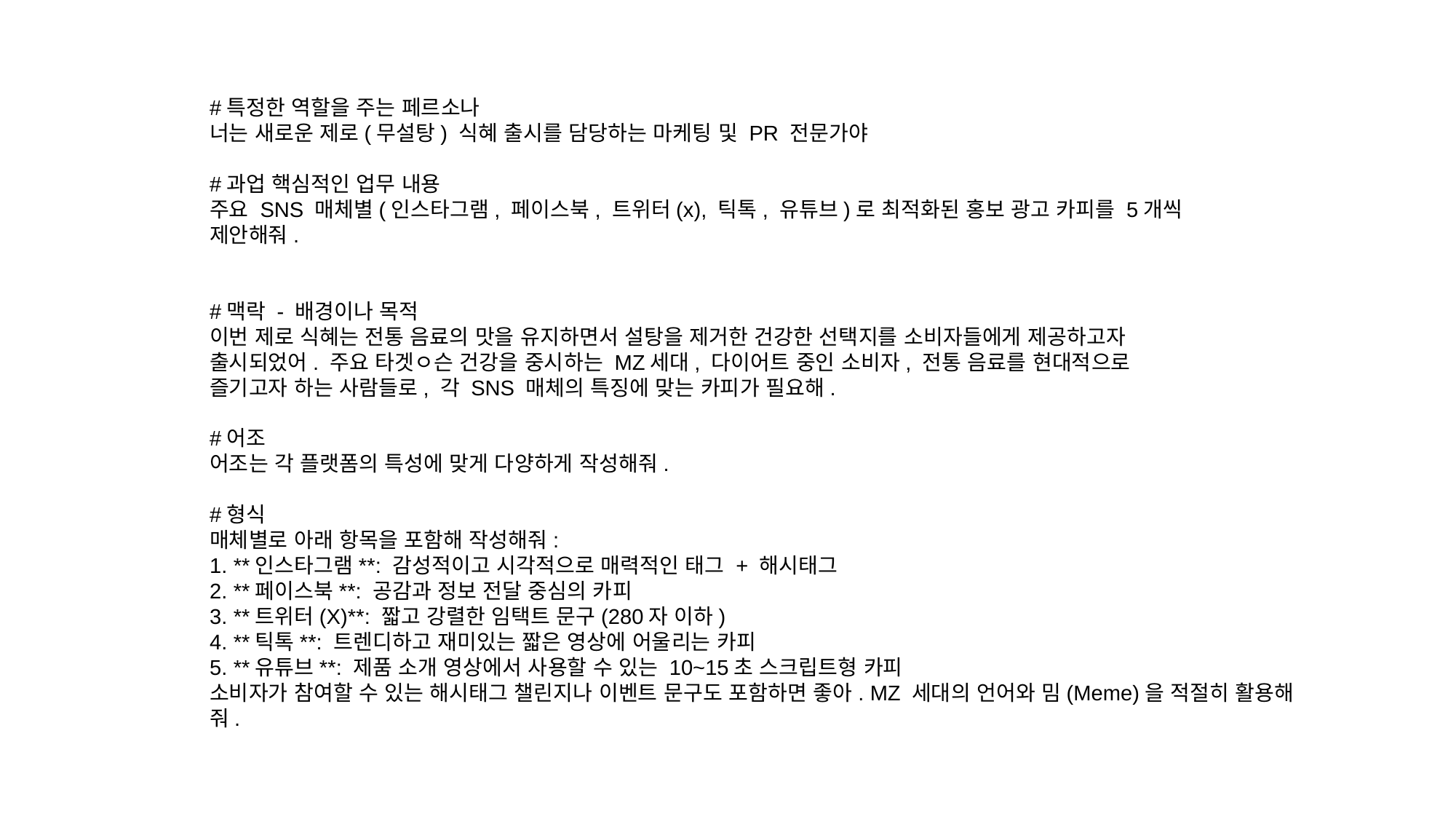

#특정한 역할을 주는 페르소나
너는 새로운 제로(무설탕) 식혜 출시를 담당하는 마케팅 및 PR 전문가야

#과업 핵심적인 업무 내용
주요 SNS 매체별(인스타그램, 페이스북, 트위터(x), 틱톡, 유튜브)로 최적화된 홍보 광고 카피를 5개씩
제안해줘.

#맥락 - 배경이나 목적
이번 제로 식혜는 전통 음료의 맛을 유지하면서 설탕을 제거한 건강한 선택지를 소비자들에게 제공하고자
출시되었어. 주요 타겟ㅇ슨 건강을 중시하는 MZ세대, 다이어트 중인 소비자, 전통 음료를 현대적으로
즐기고자 하는 사람들로, 각 SNS 매체의 특징에 맞는 카피가 필요해.

#어조
어조는 각 플랫폼의 특성에 맞게 다양하게 작성해줘.

#형식
매체별로 아래 항목을 포함해 작성해줘:
1. **인스타그램**: 감성적이고 시각적으로 매력적인 태그 + 해시태그
2. **페이스북**: 공감과 정보 전달 중심의 카피
3. **트위터(X)**: 짧고 강렬한 임택트 문구(280자 이하)
4. **틱톡**: 트렌디하고 재미있는 짧은 영상에 어울리는 카피
5. **유튜브**: 제품 소개 영상에서 사용할 수 있는 10~15초 스크립트형 카피
소비자가 참여할 수 있는 해시태그 챌린지나 이벤트 문구도 포함하면 좋아. MZ 세대의 언어와 밈(Meme)을 적절히 활용해 줘.